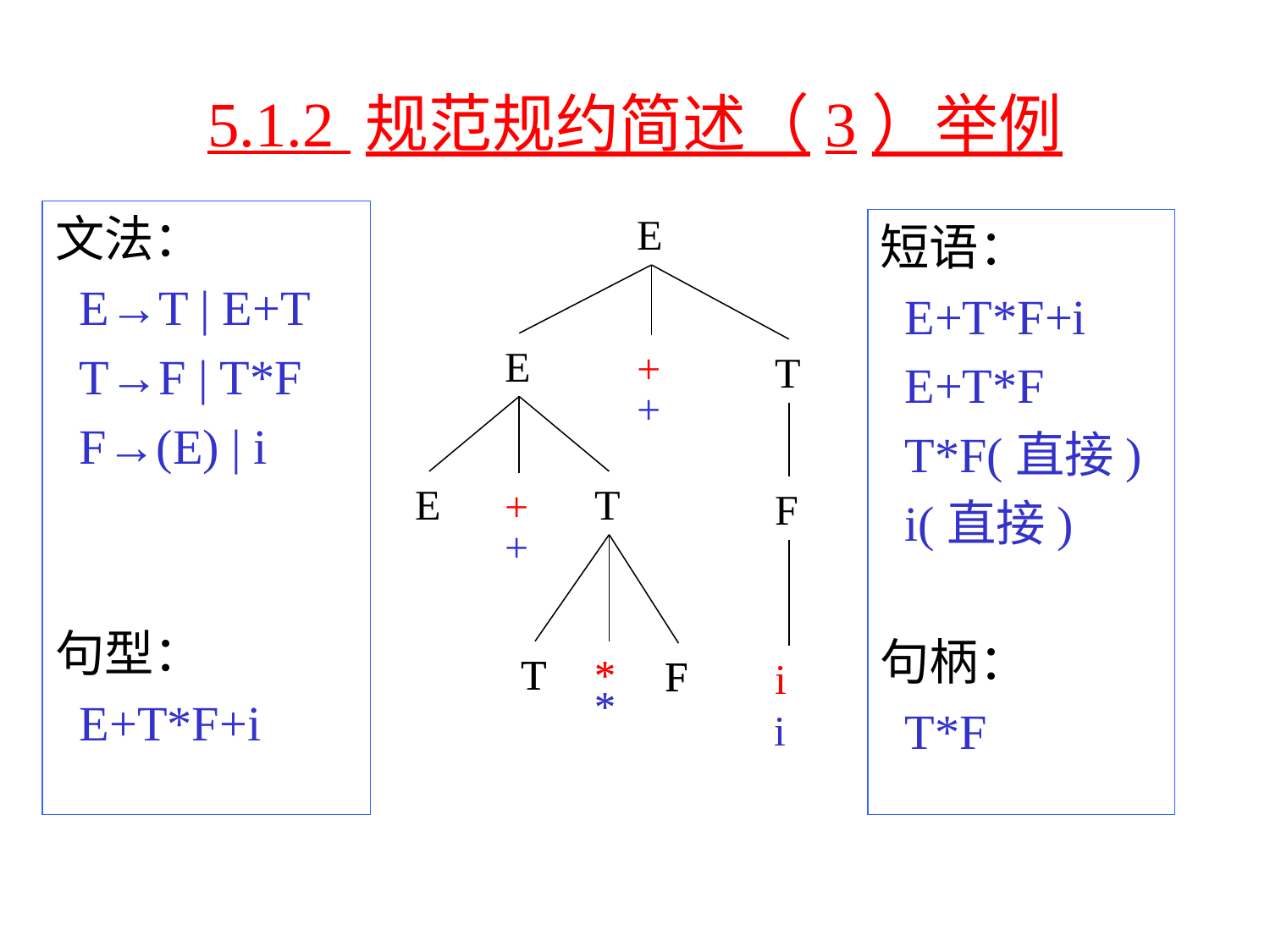

# 5.1.2 规范规约简述（3）举例
文法：
  E→T | E+T
  T→F | T*F
  F→(E) | i

句型：
  E+T*F+i
E
短语：
  E+T*F+i
  E+T*F
  T*F(直接)
  i(直接)

句柄：
  T*F
E
+
T
+
E
T
+
F
+
T
T
*
*
F
F
i
*
*
i